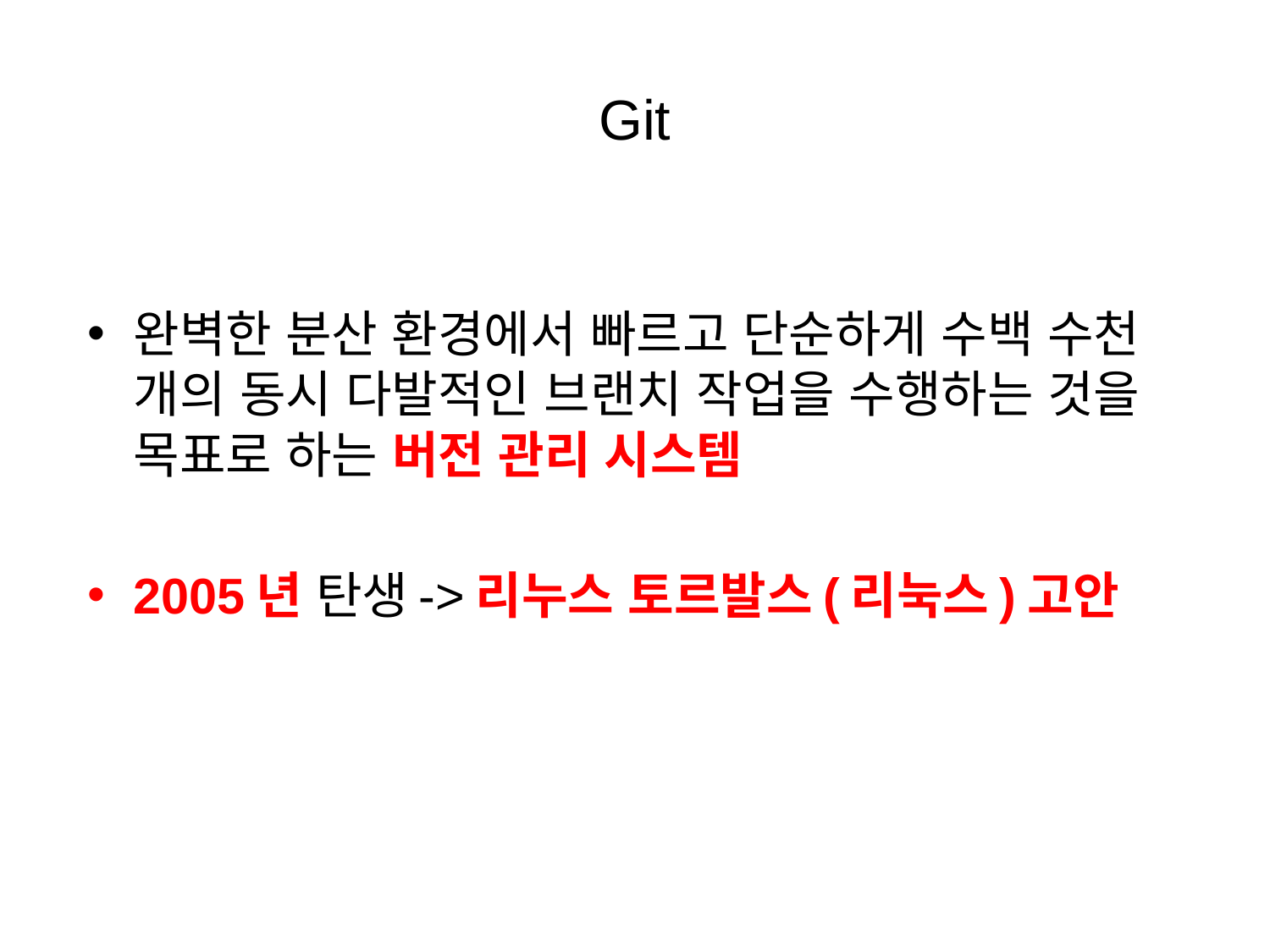

# Git
완벽한 분산 환경에서 빠르고 단순하게 수백 수천 개의 동시 다발적인 브랜치 작업을 수행하는 것을 목표로 하는 버전 관리 시스템

2005년 탄생->리누스 토르발스(리눅스)고안